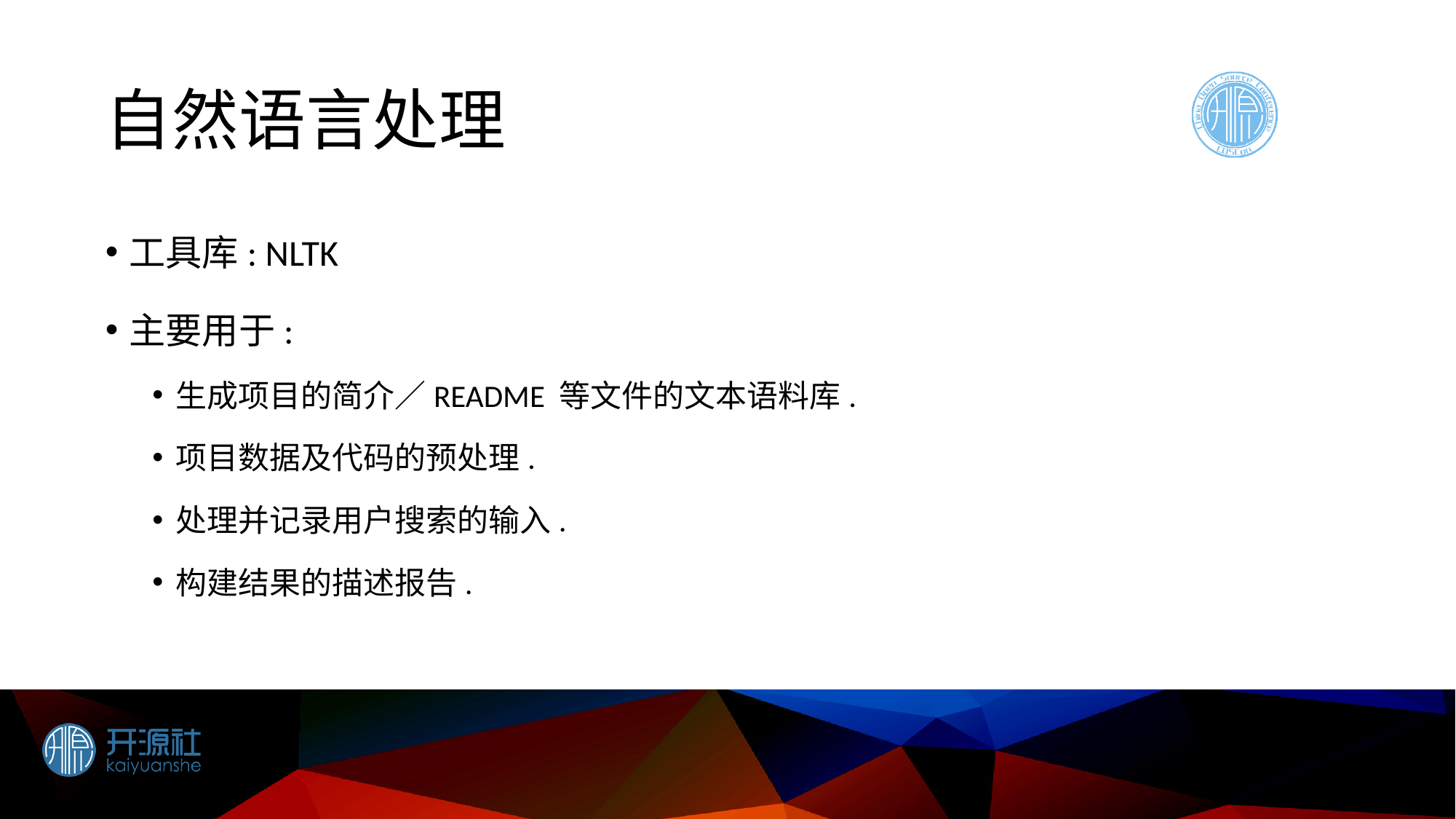

# 自然语言处理
工具库: NLTK
主要用于:
生成项目的简介／README 等文件的文本语料库.
项目数据及代码的预处理.
处理并记录用户搜索的输入.
构建结果的描述报告.